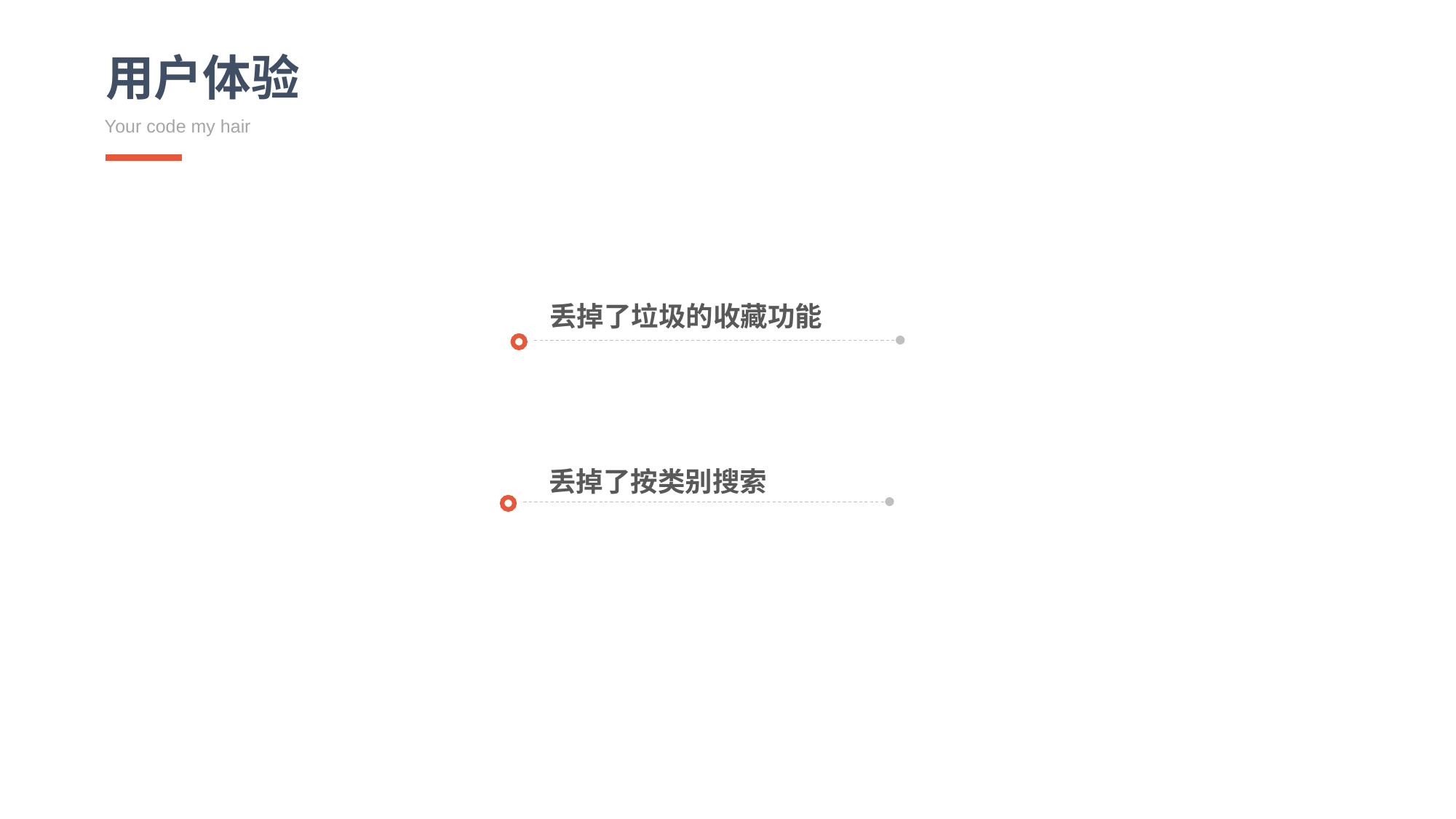

用户体验
Your code my hair
丢掉了垃圾的收藏功能

丢掉了按类别搜索